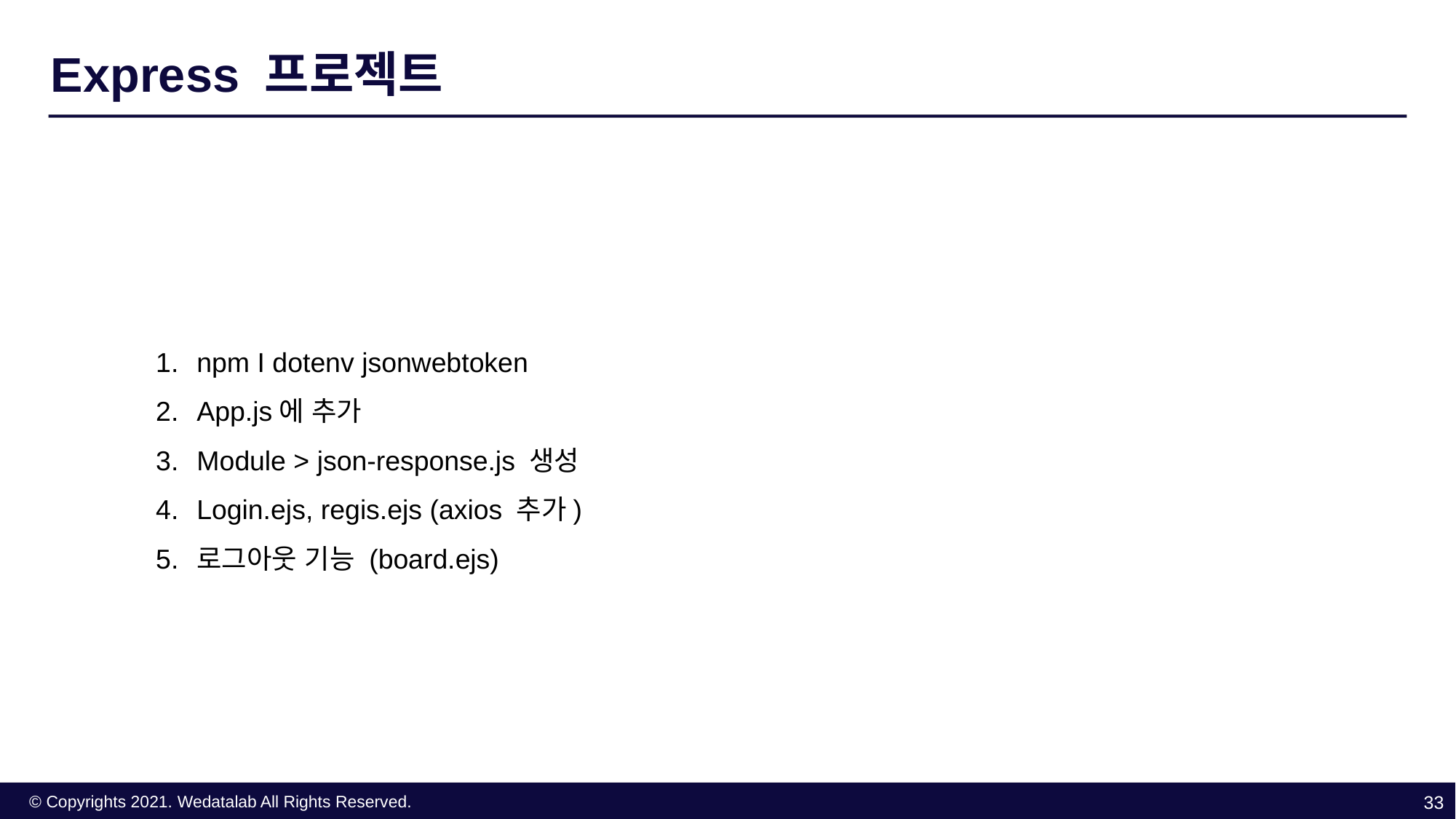

Express 프로젝트
npm I dotenv jsonwebtoken
App.js에 추가
Module > json-response.js 생성
Login.ejs, regis.ejs (axios 추가)
로그아웃 기능 (board.ejs)
33
© Copyrights 2021. Wedatalab All Rights Reserved.